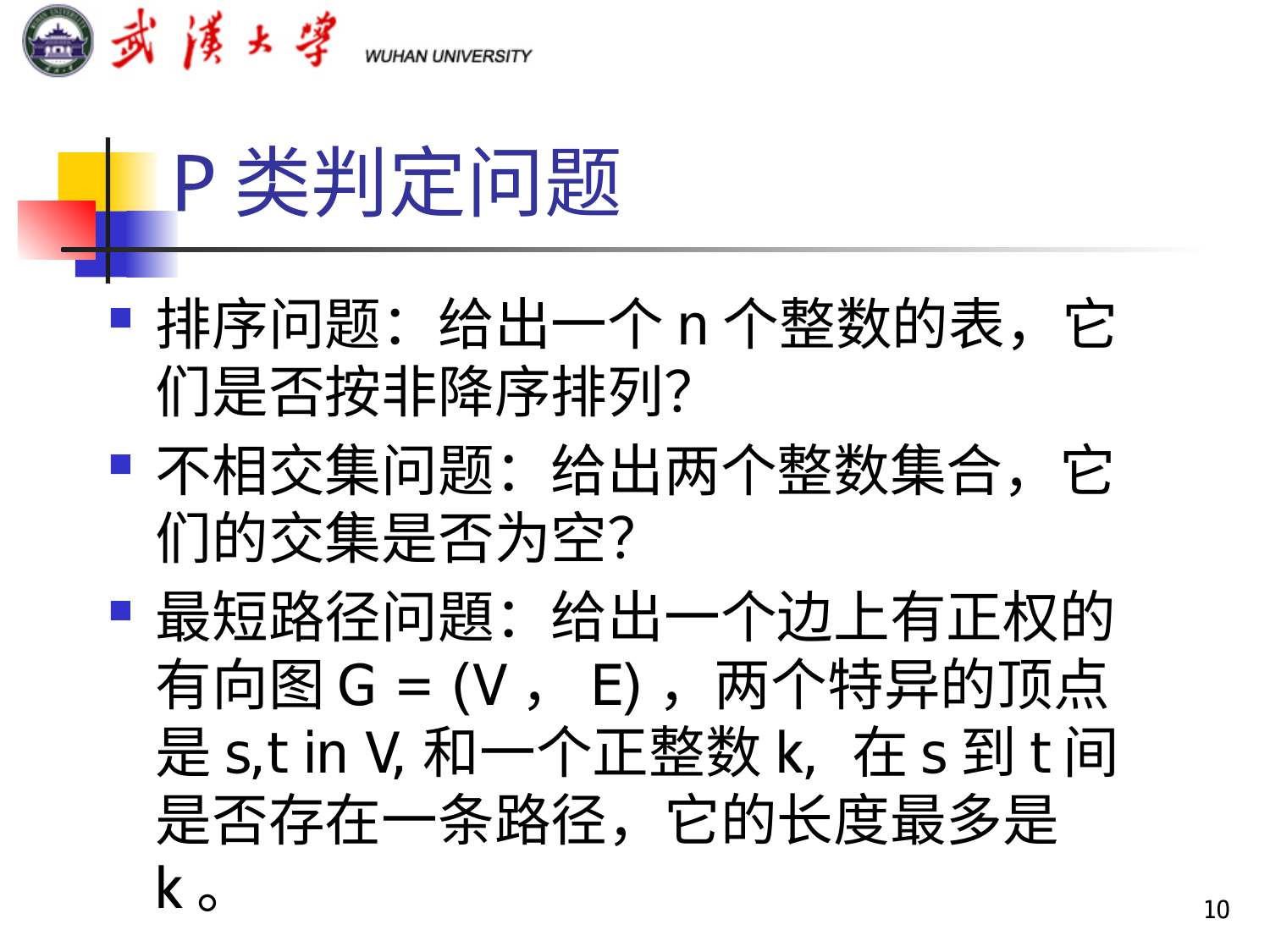

# P类判定问题
排序问题：给出一个n个整数的表，它们是否按非降序排列？
不相交集问题：给出两个整数集合，它们的交集是否为空？
最短路径问題：给出一个边上有正权的有向图G = (V，E)，两个特异的顶点是s,t in V,和一个正整数k, 在s到t间是否存在一条路径，它的长度最多是k。
10